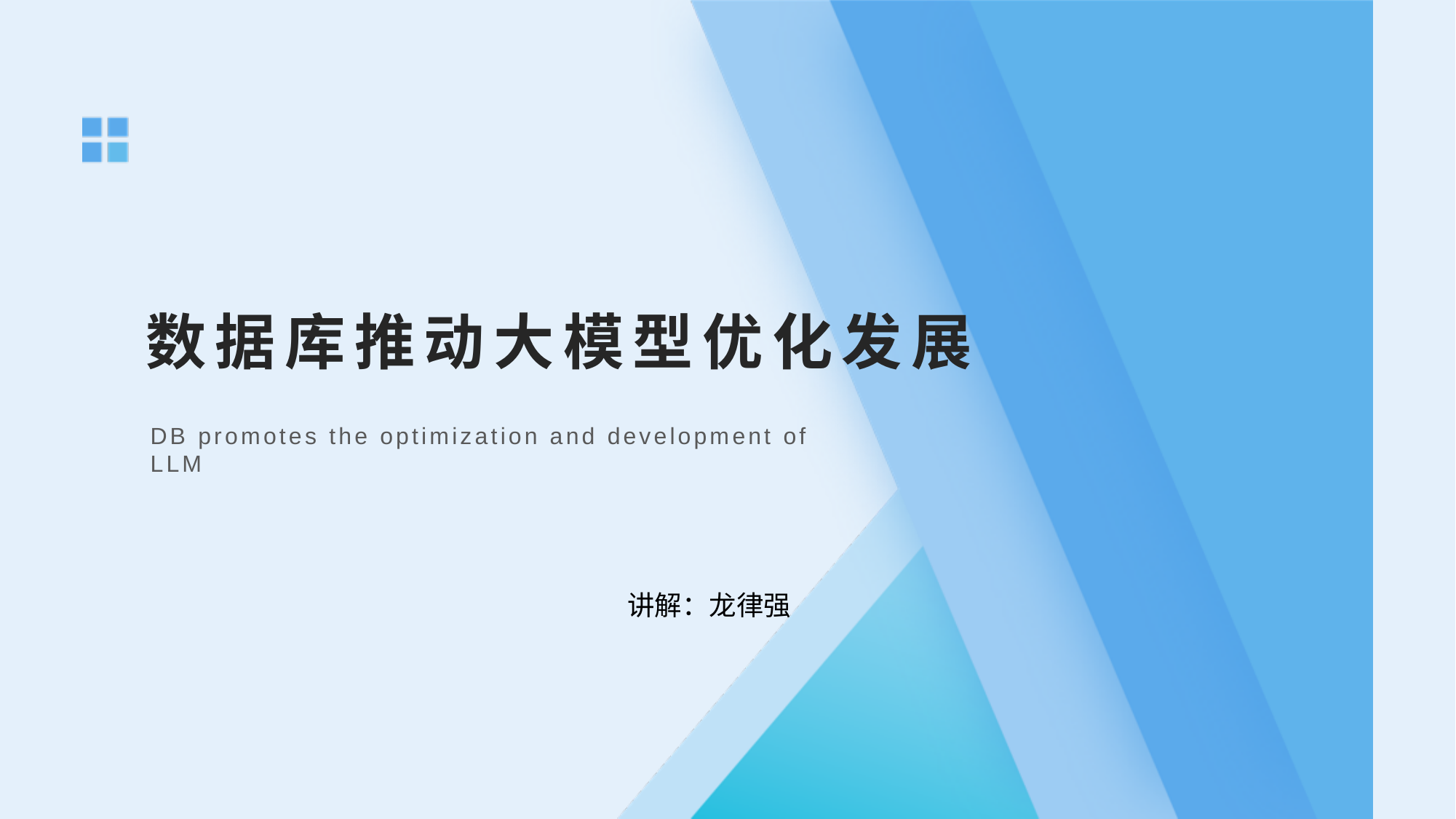

数据库推动大模型优化发展
DB promotes the optimization and development of LLM
讲解：龙律强